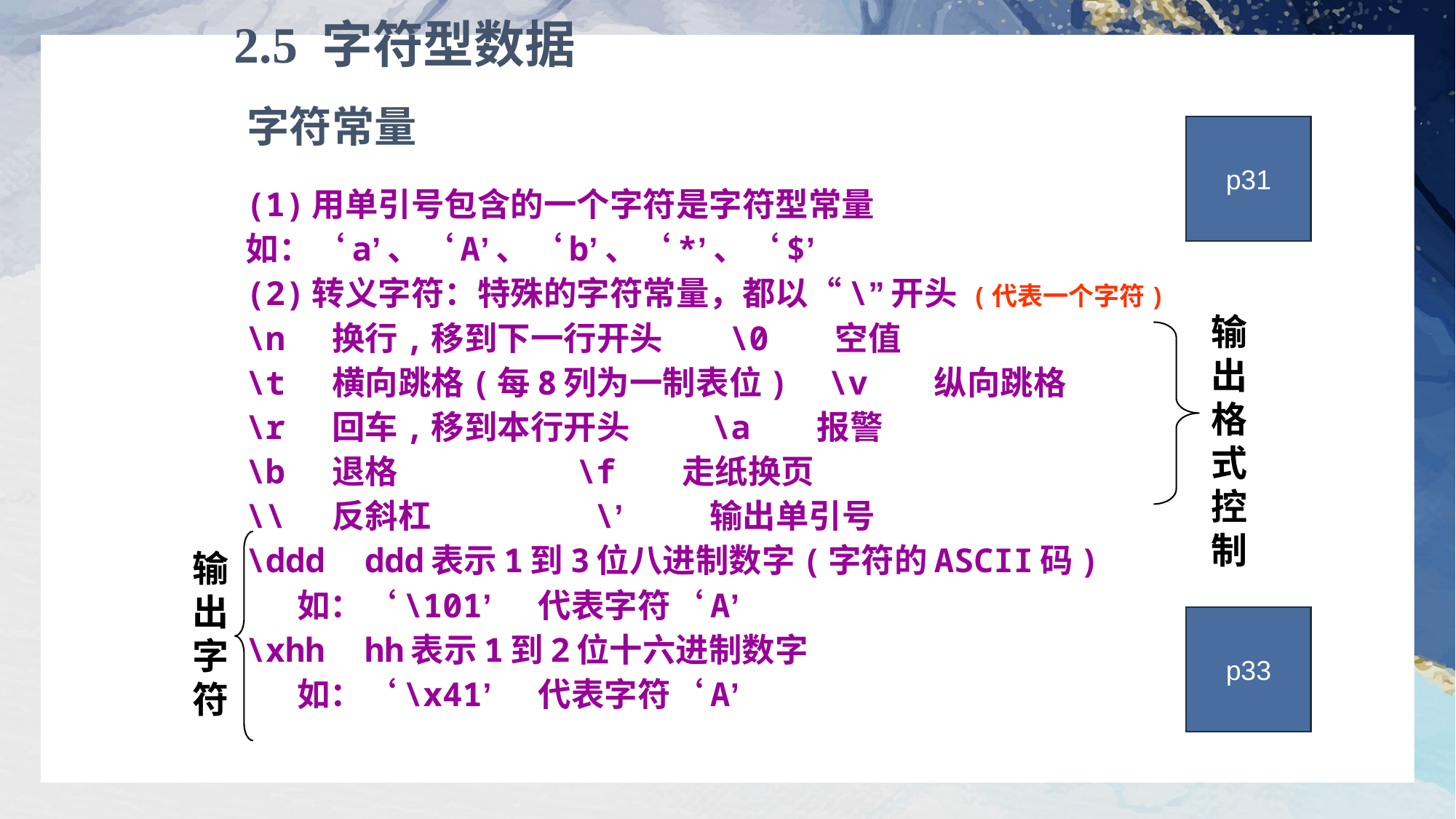

# 2.5 字符型数据
字符常量
p31
(1)用单引号包含的一个字符是字符型常量
如：‘a’、‘A’、‘b’、‘*’、‘$’
(2)转义字符：特殊的字符常量，都以“\”开头 (代表一个字符)
\n  换行,移到下一行开头        \0   空值
\t  横向跳格(每8列为一制表位)  \v   纵向跳格
\r  回车,移到本行开头          \a   报警
\b  退格                       \f   走纸换页
\\  反斜杠                     \’    输出单引号
\ddd  ddd表示1到3位八进制数字(字符的ASCII码)
      如：‘\101’  代表字符‘A’
\xhh  hh表示1到2位十六进制数字
      如：‘\x41’  代表字符‘A’

输出格式控制

输出字符
p33